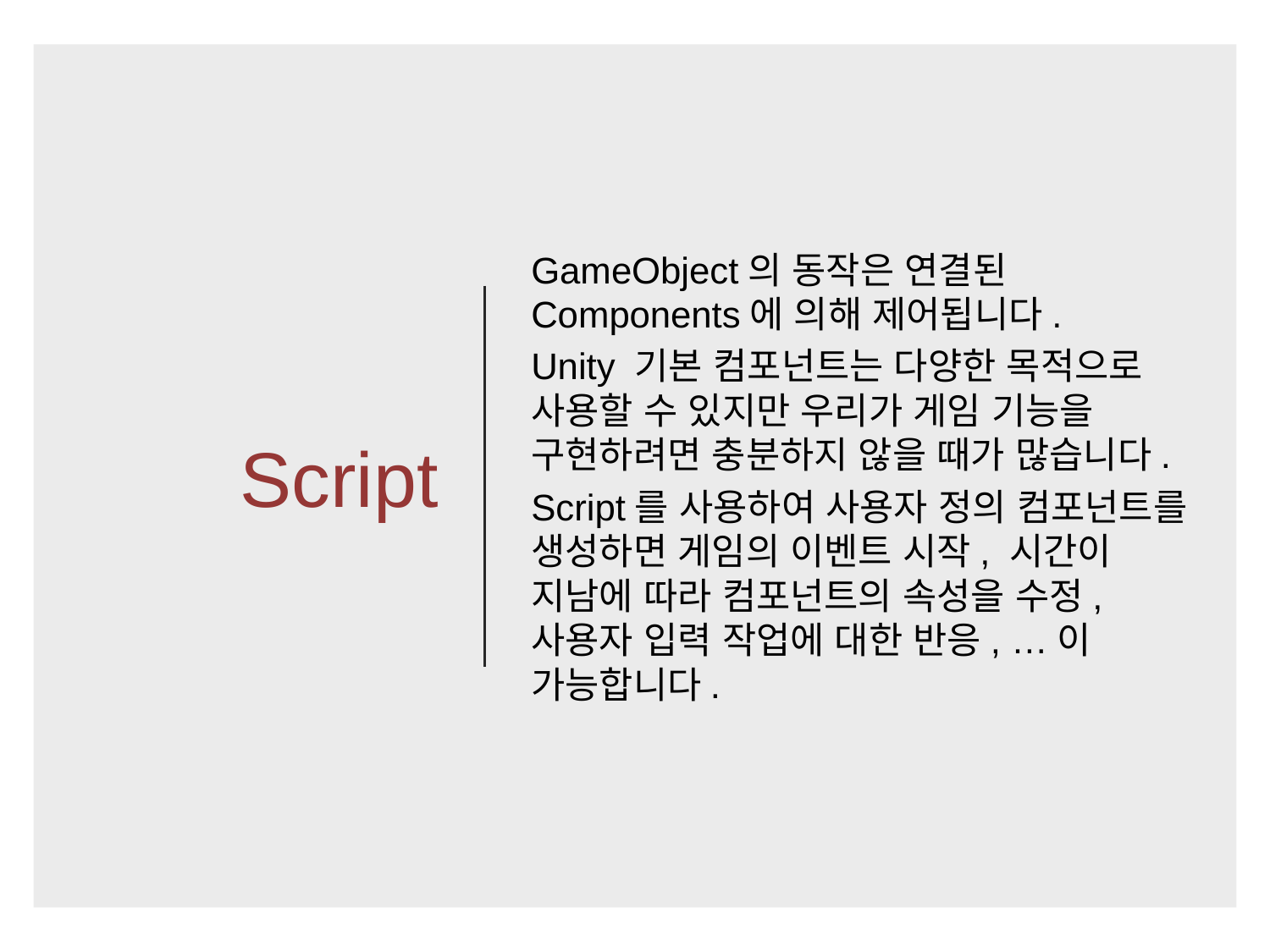

# Script
GameObject의 동작은 연결된 Components에 의해 제어됩니다.
Unity 기본 컴포넌트는 다양한 목적으로 사용할 수 있지만 우리가 게임 기능을 구현하려면 충분하지 않을 때가 많습니다.
Script를 사용하여 사용자 정의 컴포넌트를 생성하면 게임의 이벤트 시작, 시간이 지남에 따라 컴포넌트의 속성을 수정, 사용자 입력 작업에 대한 반응, …이 가능합니다.